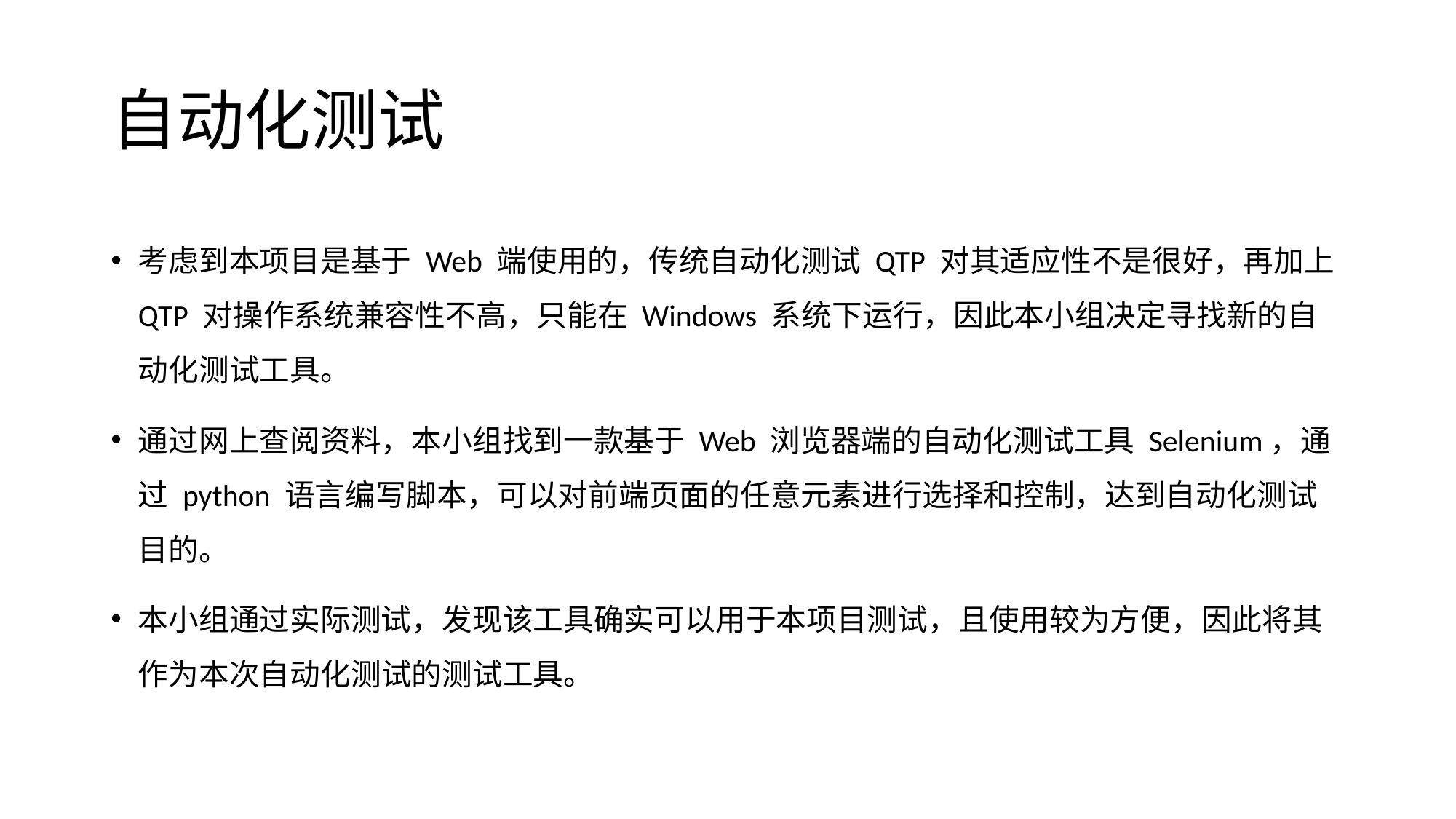

# 自动化测试
考虑到本项目是基于 Web 端使用的，传统自动化测试 QTP 对其适应性不是很好，再加上 QTP 对操作系统兼容性不高，只能在 Windows 系统下运行，因此本小组决定寻找新的自动化测试工具。
通过网上查阅资料，本小组找到一款基于 Web 浏览器端的自动化测试工具 Selenium，通过 python 语言编写脚本，可以对前端页面的任意元素进行选择和控制，达到自动化测试目的。
本小组通过实际测试，发现该工具确实可以用于本项目测试，且使用较为方便，因此将其作为本次自动化测试的测试工具。